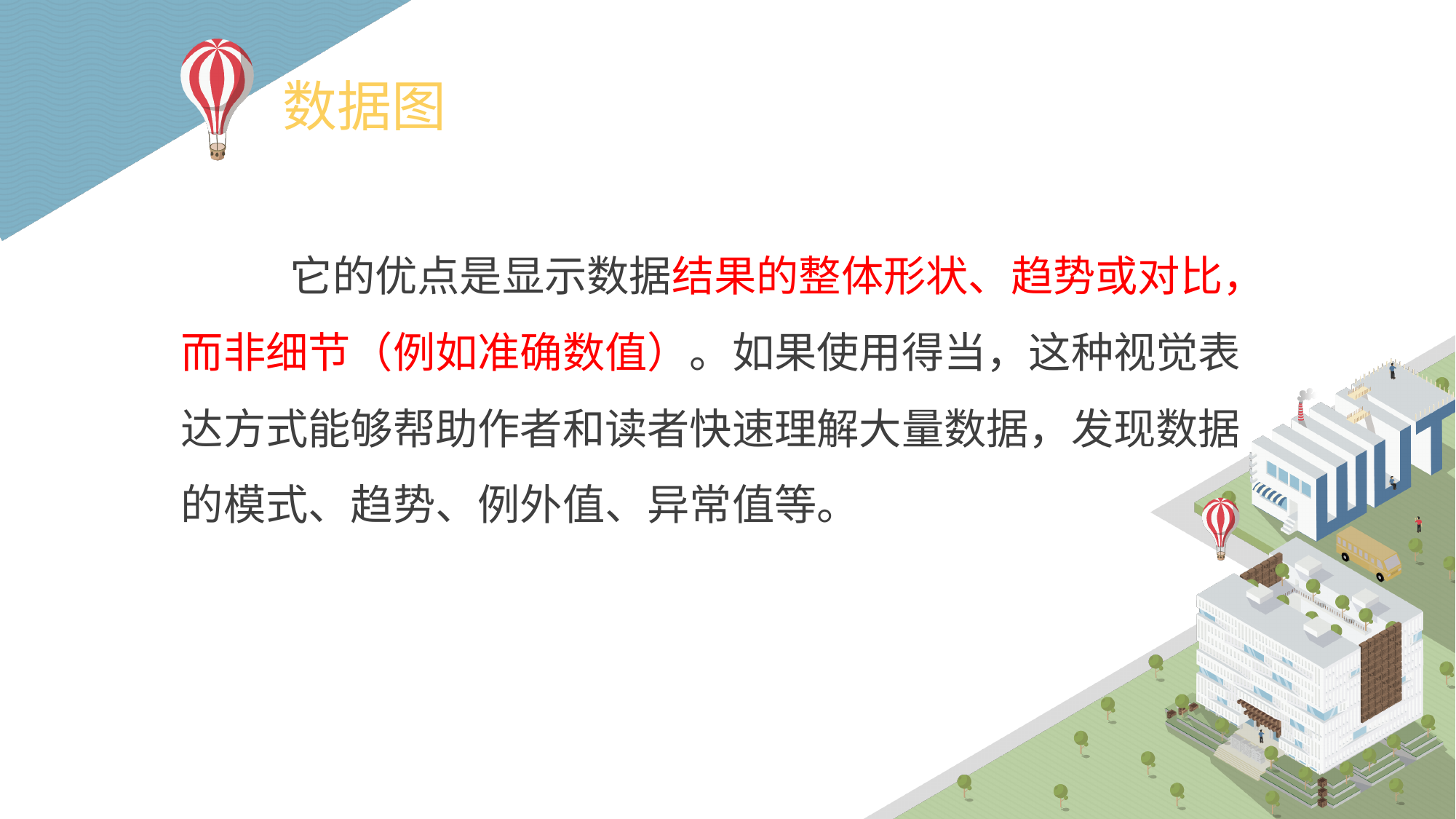

# 数据图
	它的优点是显示数据结果的整体形状、趋势或对比，而非细节（例如准确数值）。如果使用得当，这种视觉表达方式能够帮助作者和读者快速理解大量数据，发现数据的模式、趋势、例外值、异常值等。